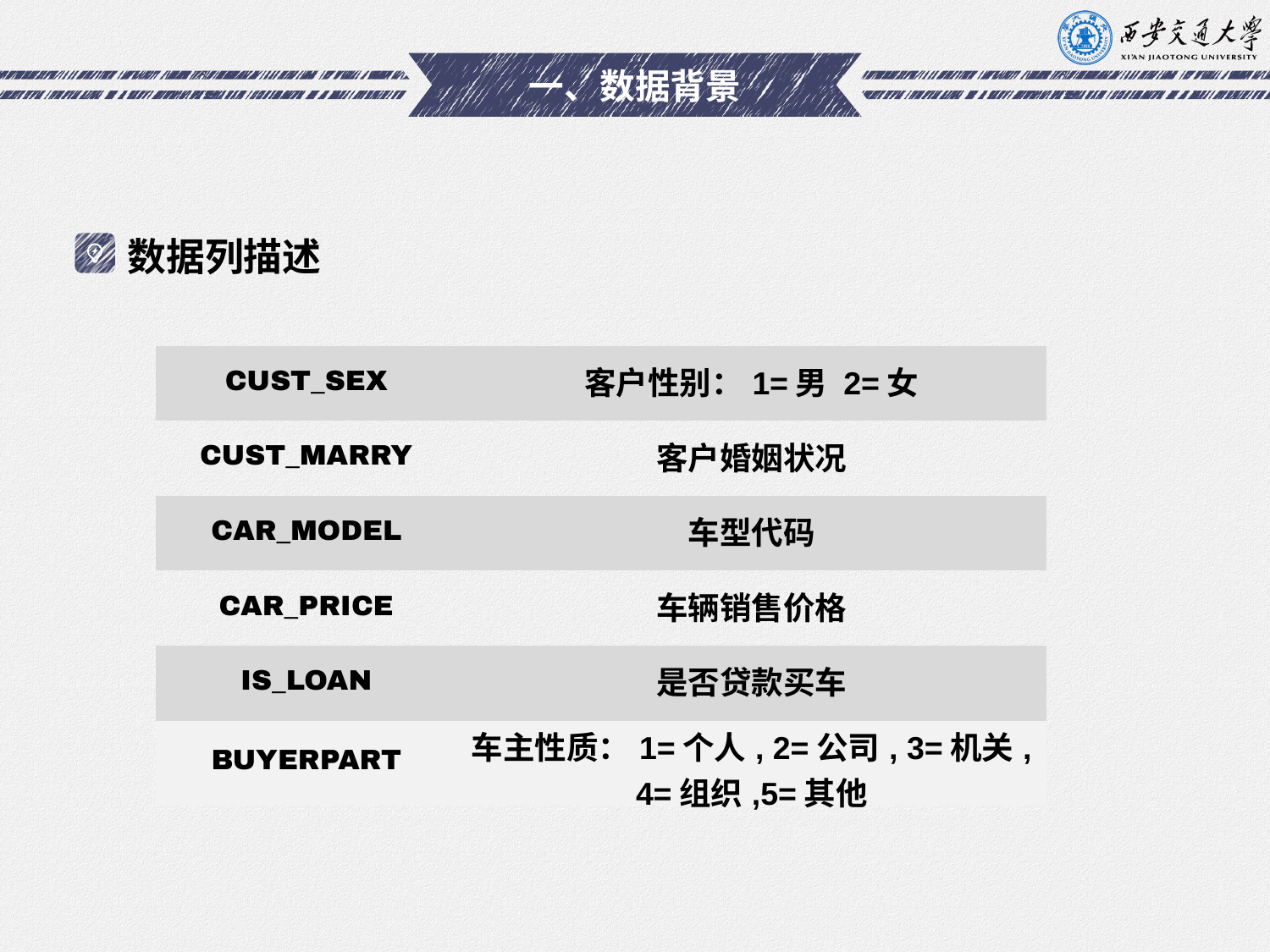

# 一、数据背景
数据列描述

| CUST\_SEX | 客户性别：1=男 2=女 |
| --- | --- |
| CUST\_MARRY | 客户婚姻状况 |
| CAR\_MODEL | 车型代码 |
| CAR\_PRICE | 车辆销售价格 |
| IS\_LOAN | 是否贷款买车 |
| BUYERPART | 车主性质：1=个人, 2=公司, 3=机关, 4=组织,5=其他 |